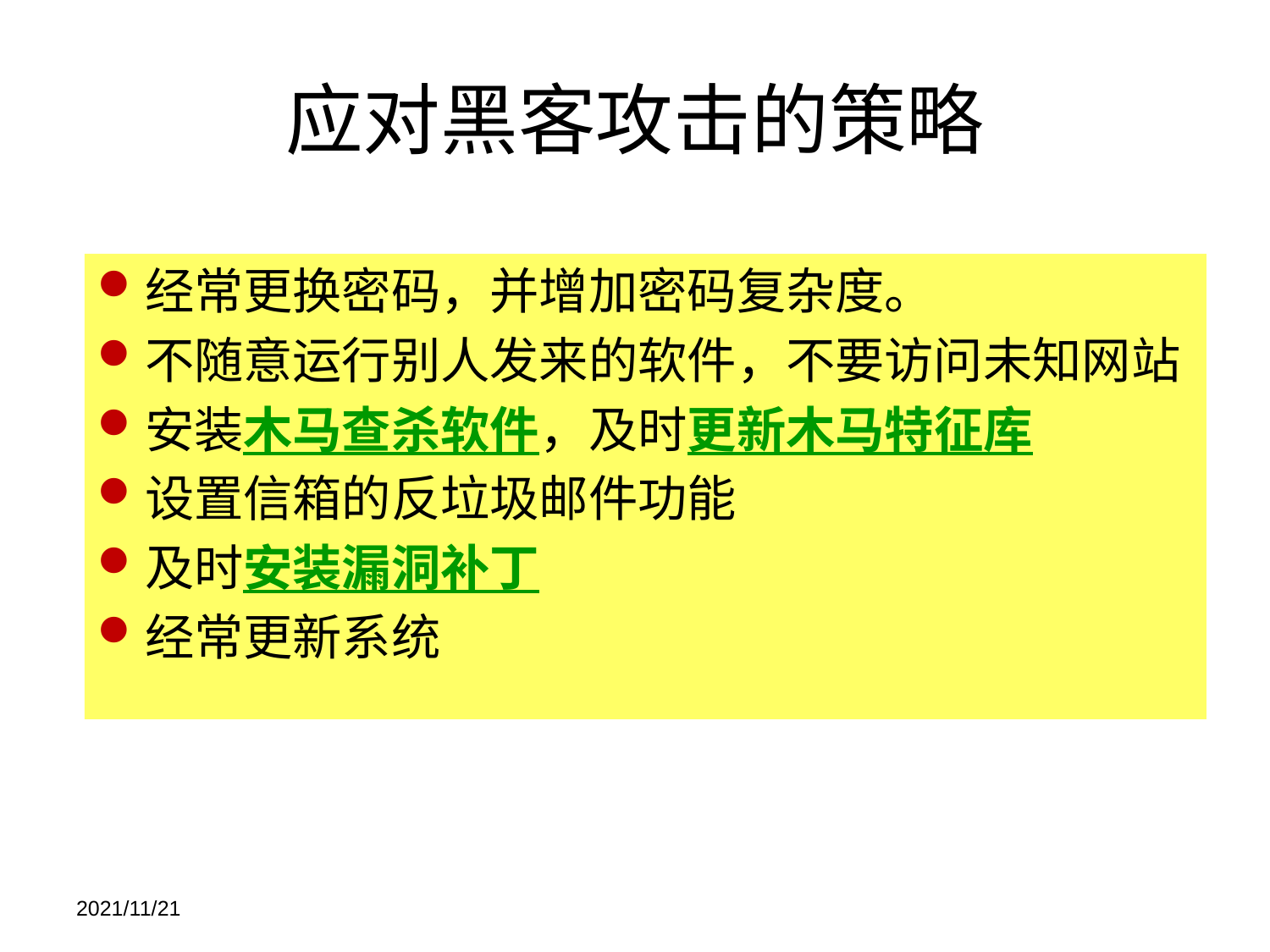

# 应对黑客攻击的策略
经常更换密码，并增加密码复杂度。
不随意运行别人发来的软件，不要访问未知网站
安装木马查杀软件，及时更新木马特征库
设置信箱的反垃圾邮件功能
及时安装漏洞补丁
经常更新系统
2021/11/21